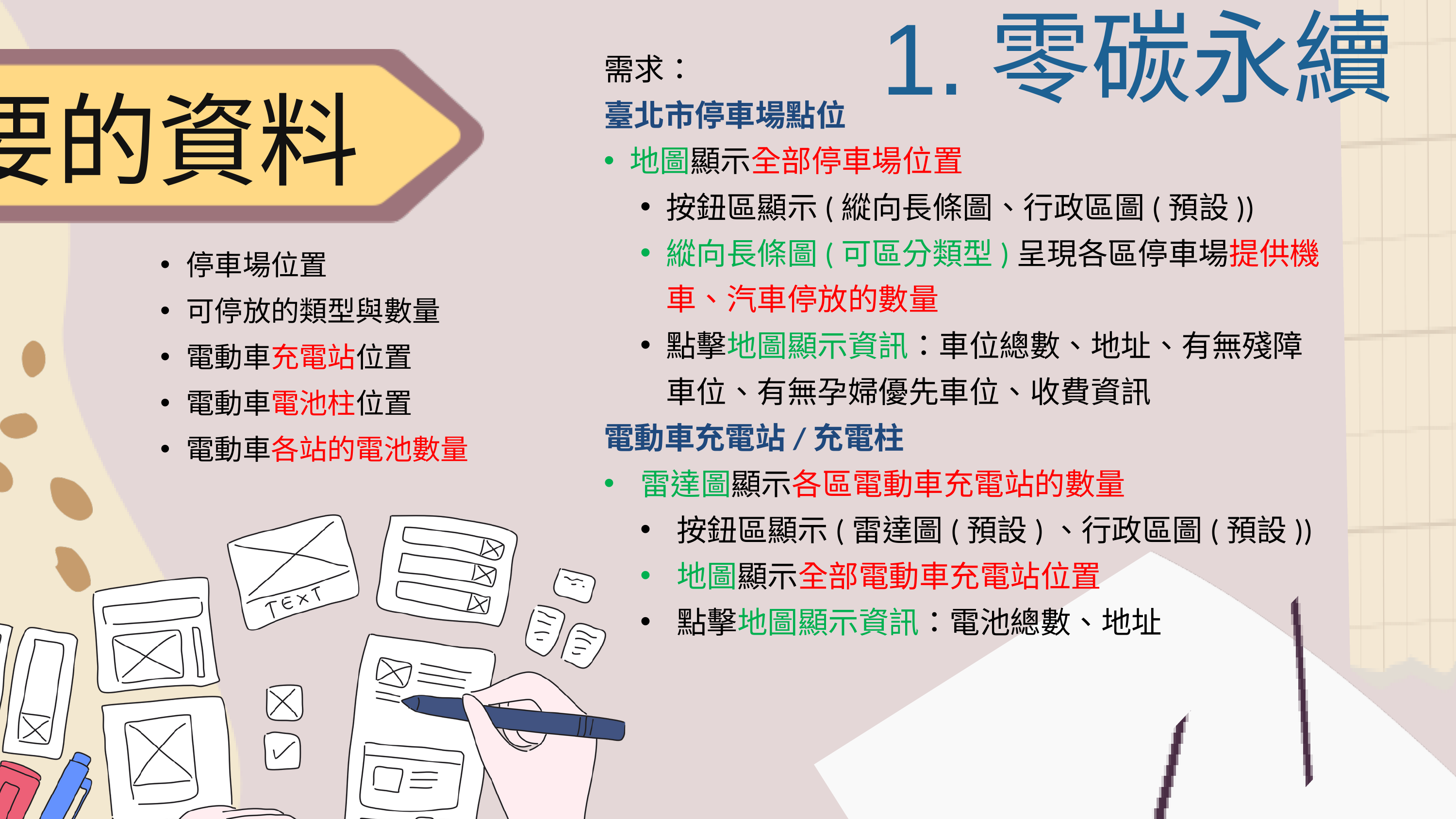

1.零碳永續
需求：
臺北市停車場點位
地圖顯示全部停車場位置
按鈕區顯示(縱向長條圖、行政區圖(預設))
縱向長條圖(可區分類型)呈現各區停車場提供機車、汽車停放的數量
點擊地圖顯示資訊：車位總數、地址、有無殘障車位、有無孕婦優先車位、收費資訊
電動車充電站/充電柱
雷達圖顯示各區電動車充電站的數量
按鈕區顯示(雷達圖(預設)、行政區圖(預設))
地圖顯示全部電動車充電站位置
點擊地圖顯示資訊：電池總數、地址

需要的資料

停車場位置
可停放的類型與數量
電動車充電站位置
電動車電池柱位置
電動車各站的電池數量